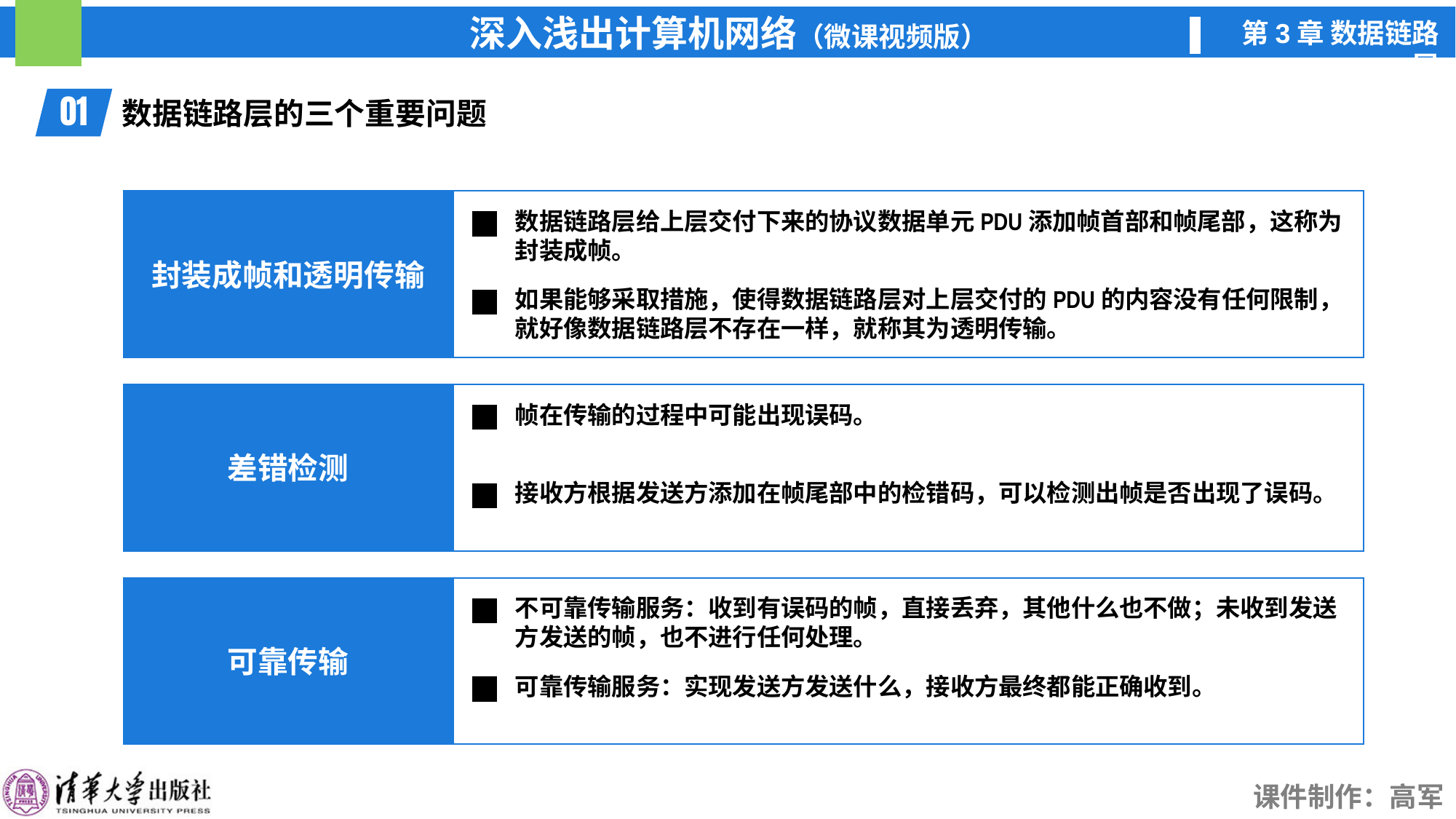

01
数据链路层的三个重要问题
封装成帧和透明传输

数据链路层给上层交付下来的协议数据单元PDU添加帧首部和帧尾部，这称为封装成帧。

如果能够采取措施，使得数据链路层对上层交付的PDU的内容没有任何限制，就好像数据链路层不存在一样，就称其为透明传输。

帧在传输的过程中可能出现误码。

接收方根据发送方添加在帧尾部中的检错码，可以检测出帧是否出现了误码。

不可靠传输服务：收到有误码的帧，直接丢弃，其他什么也不做；未收到发送方发送的帧，也不进行任何处理。

可靠传输服务：实现发送方发送什么，接收方最终都能正确收到。

差错检测
可靠传输